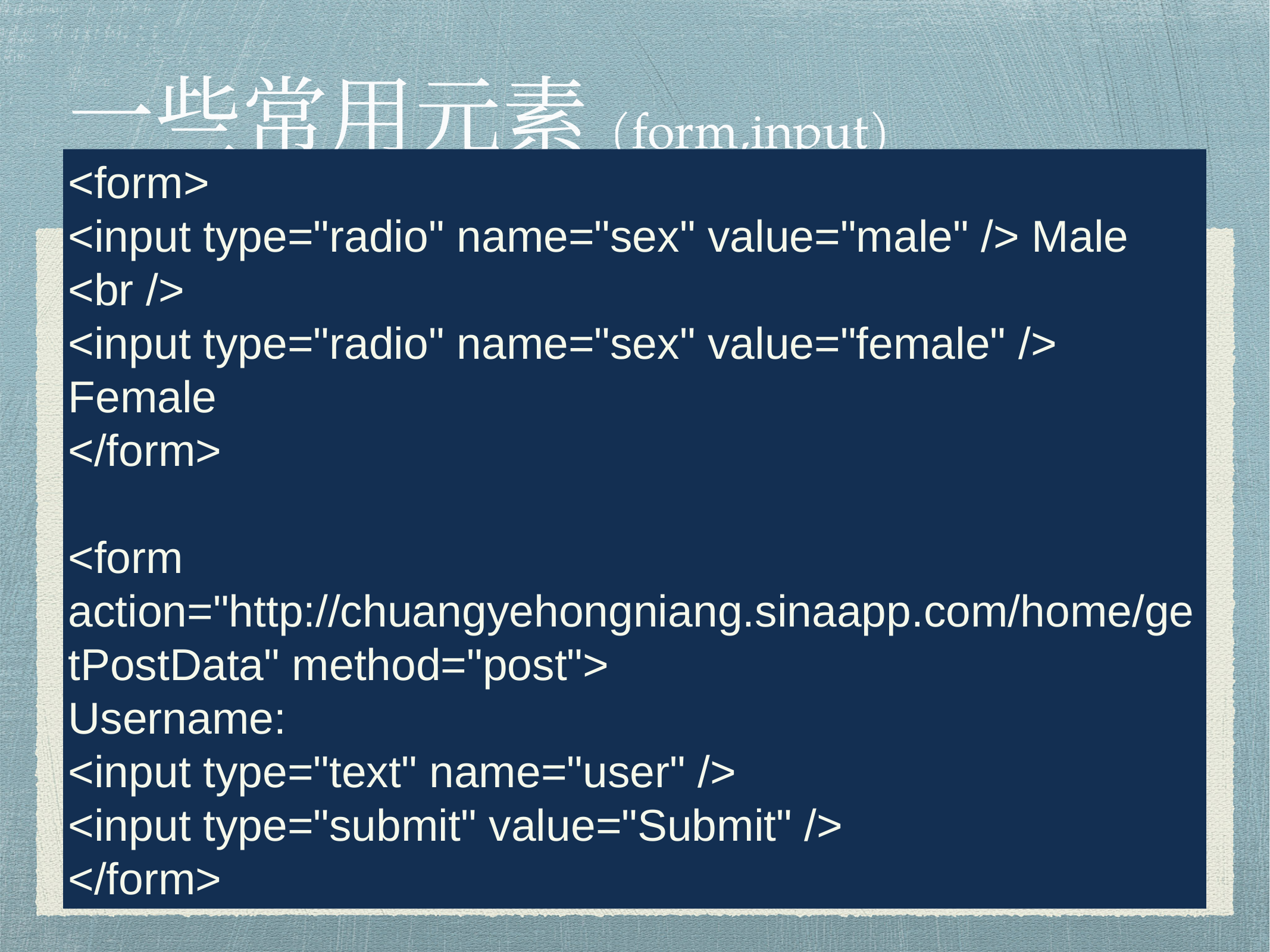

# 一些常用元素(form,input)
<form>
<input type="radio" name="sex" value="male" /> Male
<br />
<input type="radio" name="sex" value="female" /> Female
</form>

<form action="http://chuangyehongniang.sinaapp.com/home/getPostData" method="post">
Username:
<input type="text" name="user" />
<input type="submit" value="Submit" />
</form>